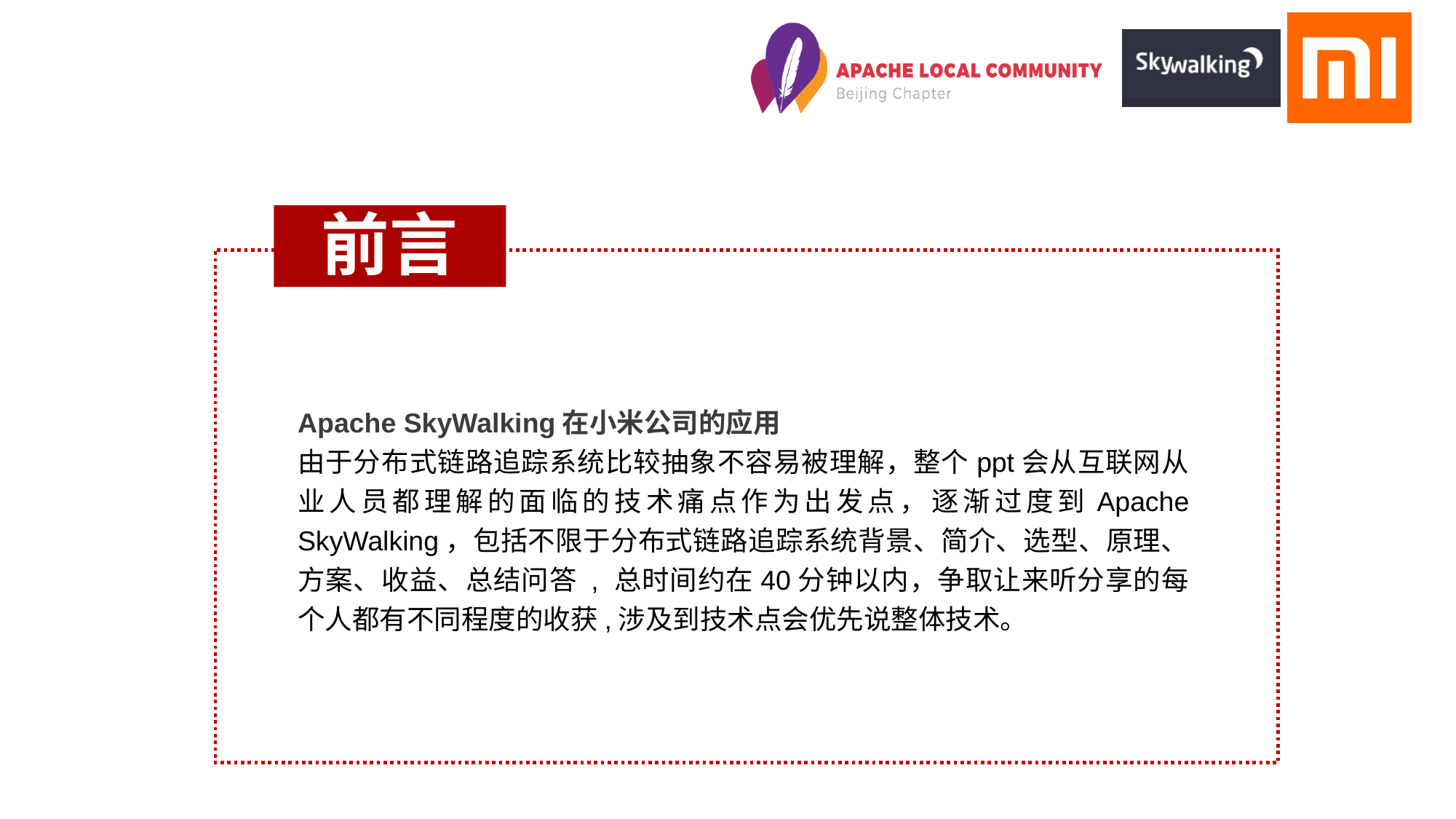

前言

Apache SkyWalking在小米公司的应用
由于分布式链路追踪系统比较抽象不容易被理解，整个ppt会从互联网从业人员都理解的面临的技术痛点作为出发点，逐渐过度到Apache SkyWalking，包括不限于分布式链路追踪系统背景、简介、选型、原理、方案、收益、总结问答 , 总时间约在40分钟以内，争取让来听分享的每个人都有不同程度的收获,涉及到技术点会优先说整体技术。